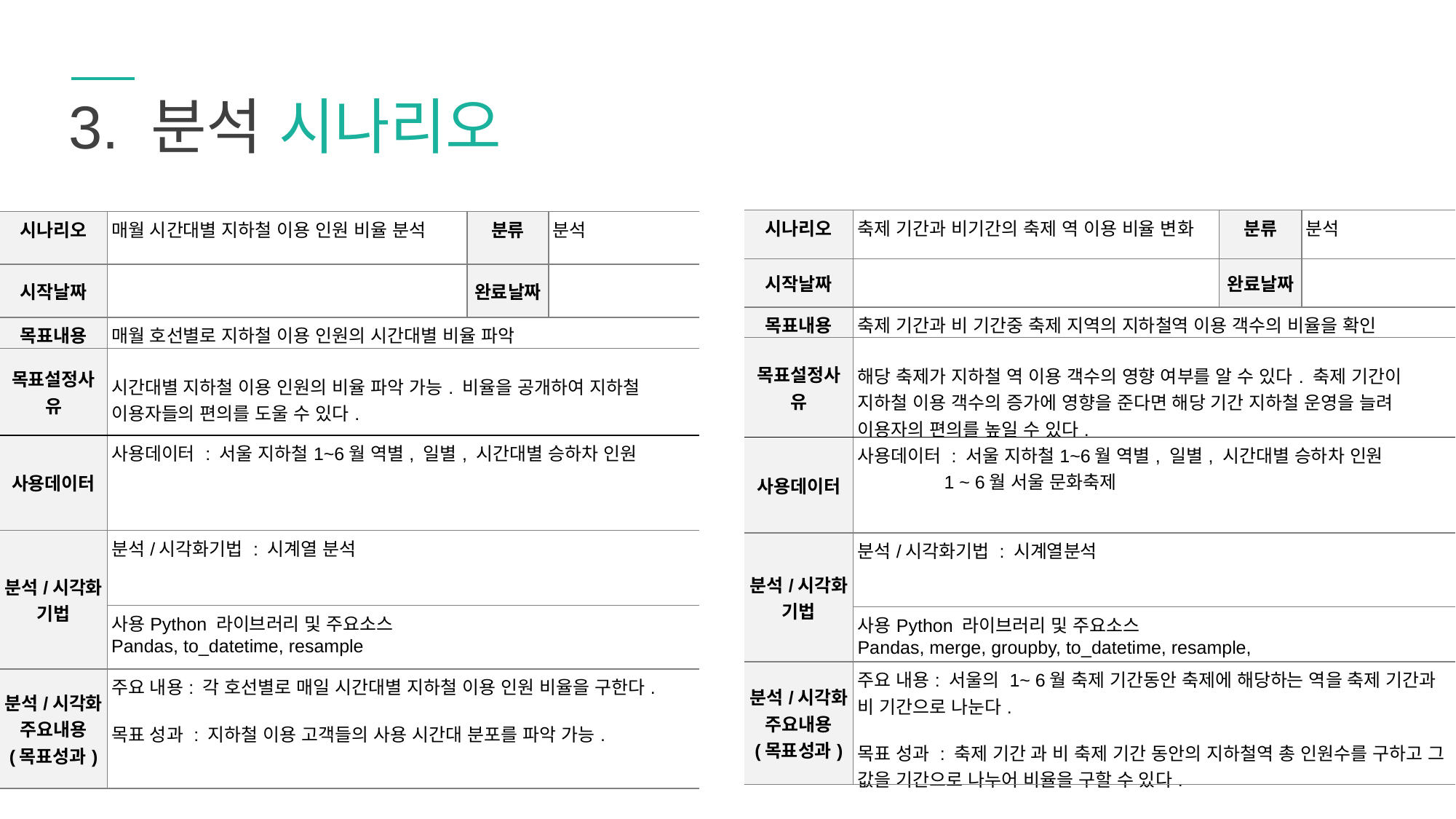

3. 분석 시나리오
| 시나리오 | 축제 기간과 비기간의 축제 역 이용 비율 변화 | 분류 | 분석 |
| --- | --- | --- | --- |
| 시작날짜 |  | 완료날짜 |  |
| 목표내용 | 축제 기간과 비 기간중 축제 지역의 지하철역 이용 객수의 비율을 확인 |  |  |
| 목표설정사유 | 해당 축제가 지하철 역 이용 객수의 영향 여부를 알 수 있다. 축제 기간이 지하철 이용 객수의 증가에 영향을 준다면 해당 기간 지하철 운영을 늘려 이용자의 편의를 높일 수 있다. |  |  |
| 사용데이터 | 사용데이터 : 서울 지하철1~6월 역별, 일별, 시간대별 승하차 인원 1 ~ 6월 서울 문화축제 |  |  |
| 분석/시각화 기법 | 분석/시각화기법 : 시계열분석 |  |  |
|  | 사용Python 라이브러리 및 주요소스 Pandas, merge, groupby, to\_datetime, resample, |  |  |
| 분석/시각화 주요내용 (목표성과) | 주요 내용: 서울의 1~ 6월 축제 기간동안 축제에 해당하는 역을 축제 기간과 비 기간으로 나눈다. 목표 성과 : 축제 기간 과 비 축제 기간 동안의 지하철역 총 인원수를 구하고 그 값을 기간으로 나누어 비율을 구할 수 있다. |  |  |
| 시나리오 | 매월 시간대별 지하철 이용 인원 비율 분석 | 분류 | 분석 |
| --- | --- | --- | --- |
| 시작날짜 |  | 완료날짜 |  |
| 목표내용 | 매월 호선별로 지하철 이용 인원의 시간대별 비율 파악 |  |  |
| 목표설정사유 | 시간대별 지하철 이용 인원의 비율 파악 가능. 비율을 공개하여 지하철 이용자들의 편의를 도울 수 있다. |  |  |
| 사용데이터 | 사용데이터 : 서울 지하철1~6월 역별, 일별, 시간대별 승하차 인원 |  |  |
| 분석/시각화 기법 | 분석/시각화기법 : 시계열 분석 |  |  |
|  | 사용Python 라이브러리 및 주요소스 Pandas, to\_datetime, resample |  |  |
| 분석/시각화 주요내용 (목표성과) | 주요 내용: 각 호선별로 매일 시간대별 지하철 이용 인원 비율을 구한다. 목표 성과 : 지하철 이용 고객들의 사용 시간대 분포를 파악 가능. |  |  |